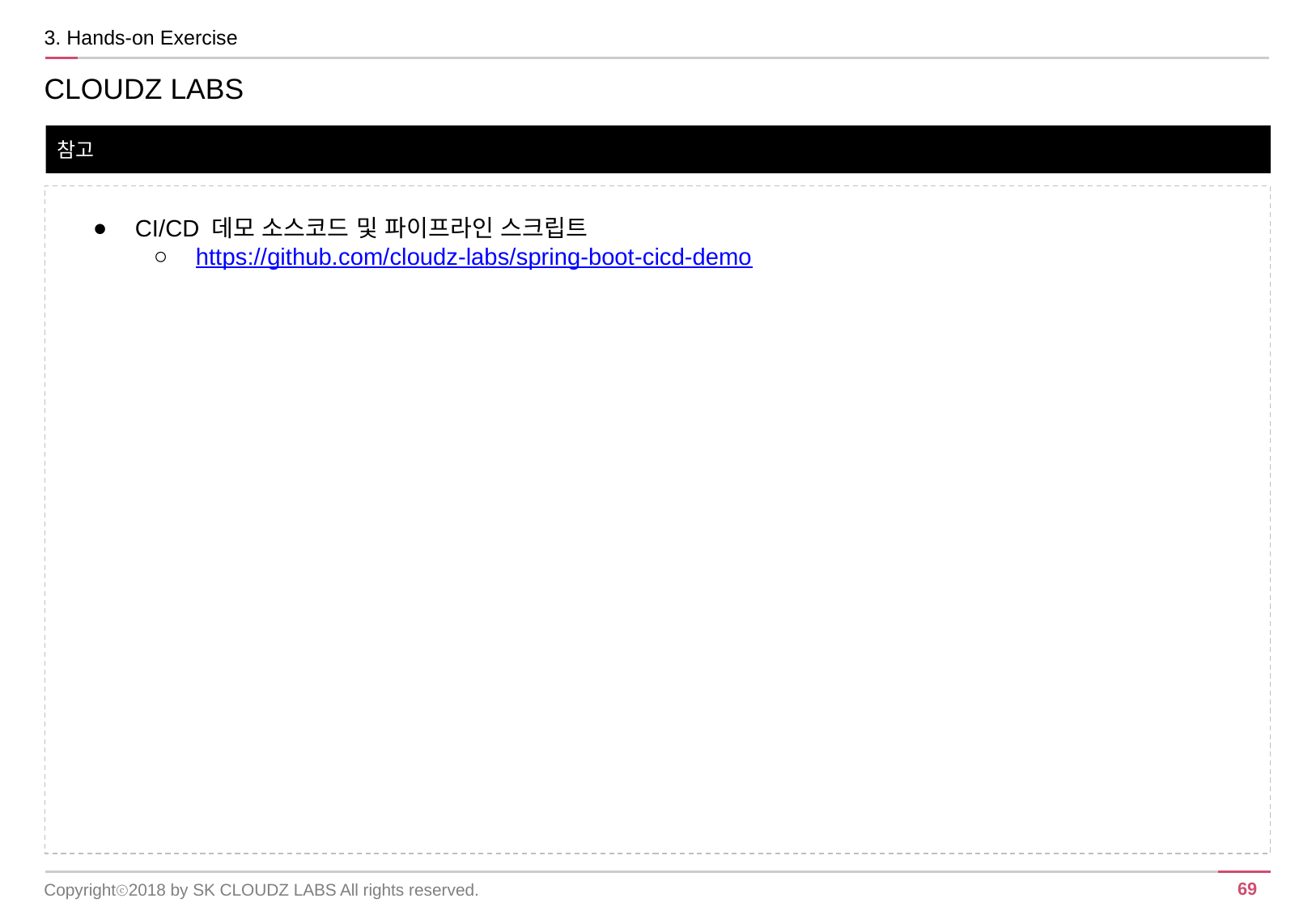

3. Hands-on Exercise

CLOUDZ LABS
참고
CI/CD 데모 소스코드 및 파이프라인 스크립트
https://github.com/cloudz-labs/spring-boot-cicd-demo
Copyrightⓒ2018 by SK CLOUDZ LABS All rights reserved.